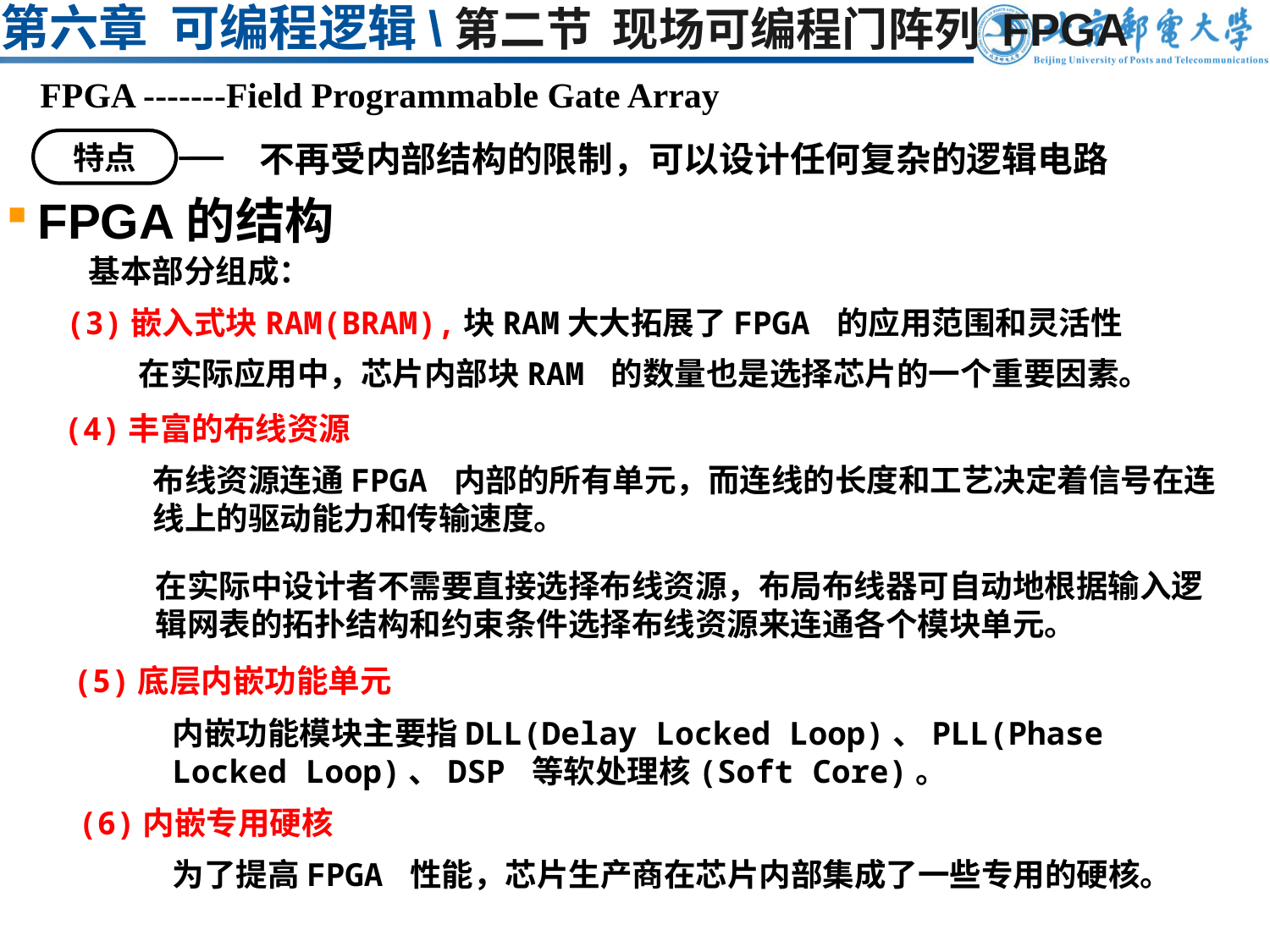

# 第六章  可编程逻辑\第二节  现场可编程门阵列 FPGA
FPGA -------Field Programmable Gate Array
特点

不再受内部结构的限制，可以设计任何复杂的逻辑电路
FPGA的结构

基本部分组成：
(3)嵌入式块RAM(BRAM),块RAM大大拓展了FPGA 的应用范围和灵活性
在实际应用中，芯片内部块RAM 的数量也是选择芯片的一个重要因素。
(4)丰富的布线资源
布线资源连通FPGA 内部的所有单元，而连线的长度和工艺决定着信号在连线上的驱动能力和传输速度。
在实际中设计者不需要直接选择布线资源，布局布线器可自动地根据输入逻辑网表的拓扑结构和约束条件选择布线资源来连通各个模块单元。
(5)底层内嵌功能单元
内嵌功能模块主要指DLL(Delay Locked Loop)、PLL(Phase Locked Loop)、DSP 等软处理核(Soft Core)。
(6)内嵌专用硬核

为了提高FPGA 性能，芯片生产商在芯片内部集成了一些专用的硬核。